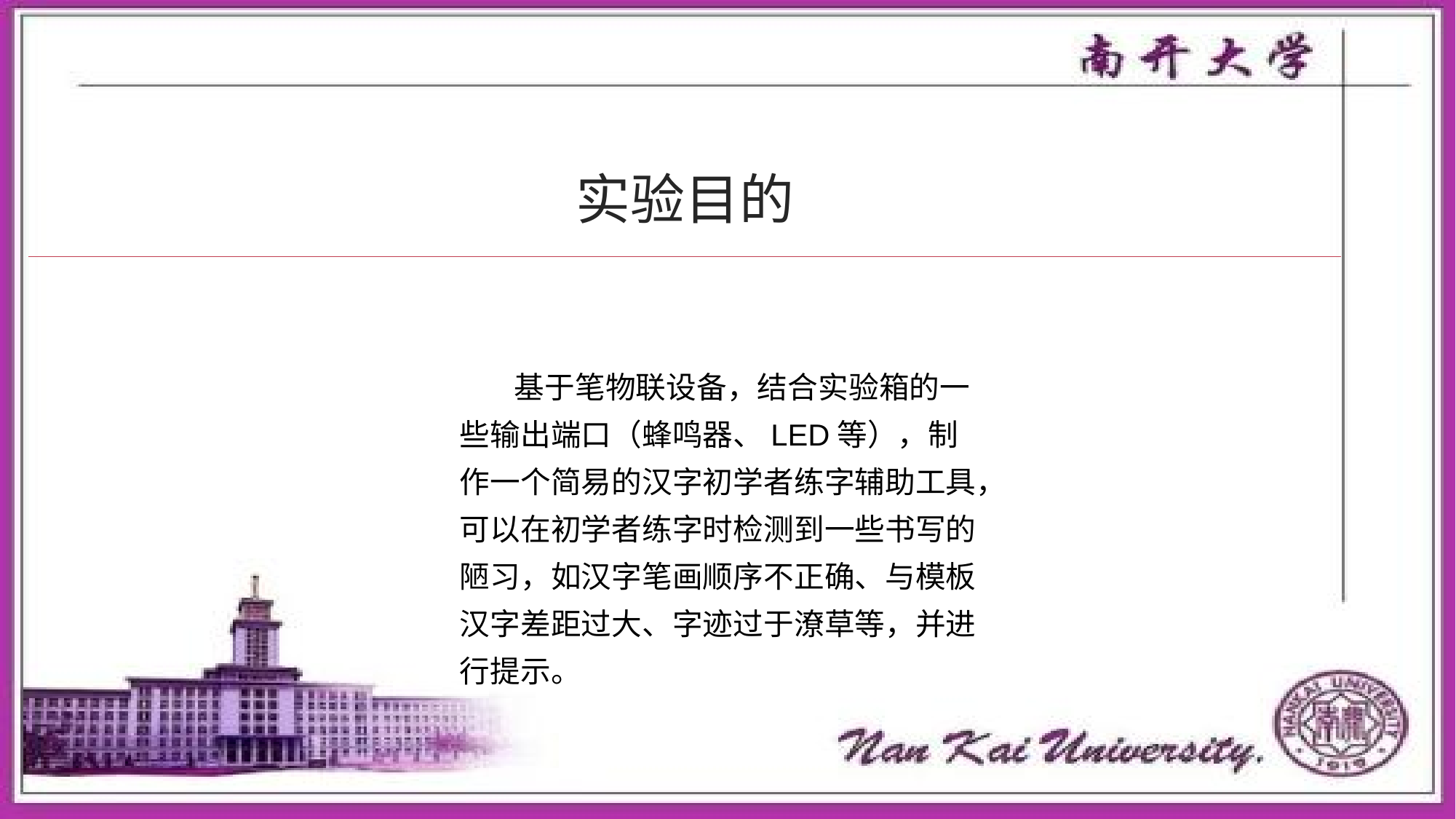

实验目的
基于笔物联设备，结合实验箱的一些输出端口（蜂鸣器、LED等），制作一个简易的汉字初学者练字辅助工具，可以在初学者练字时检测到一些书写的陋习，如汉字笔画顺序不正确、与模板汉字差距过大、字迹过于潦草等，并进行提示。